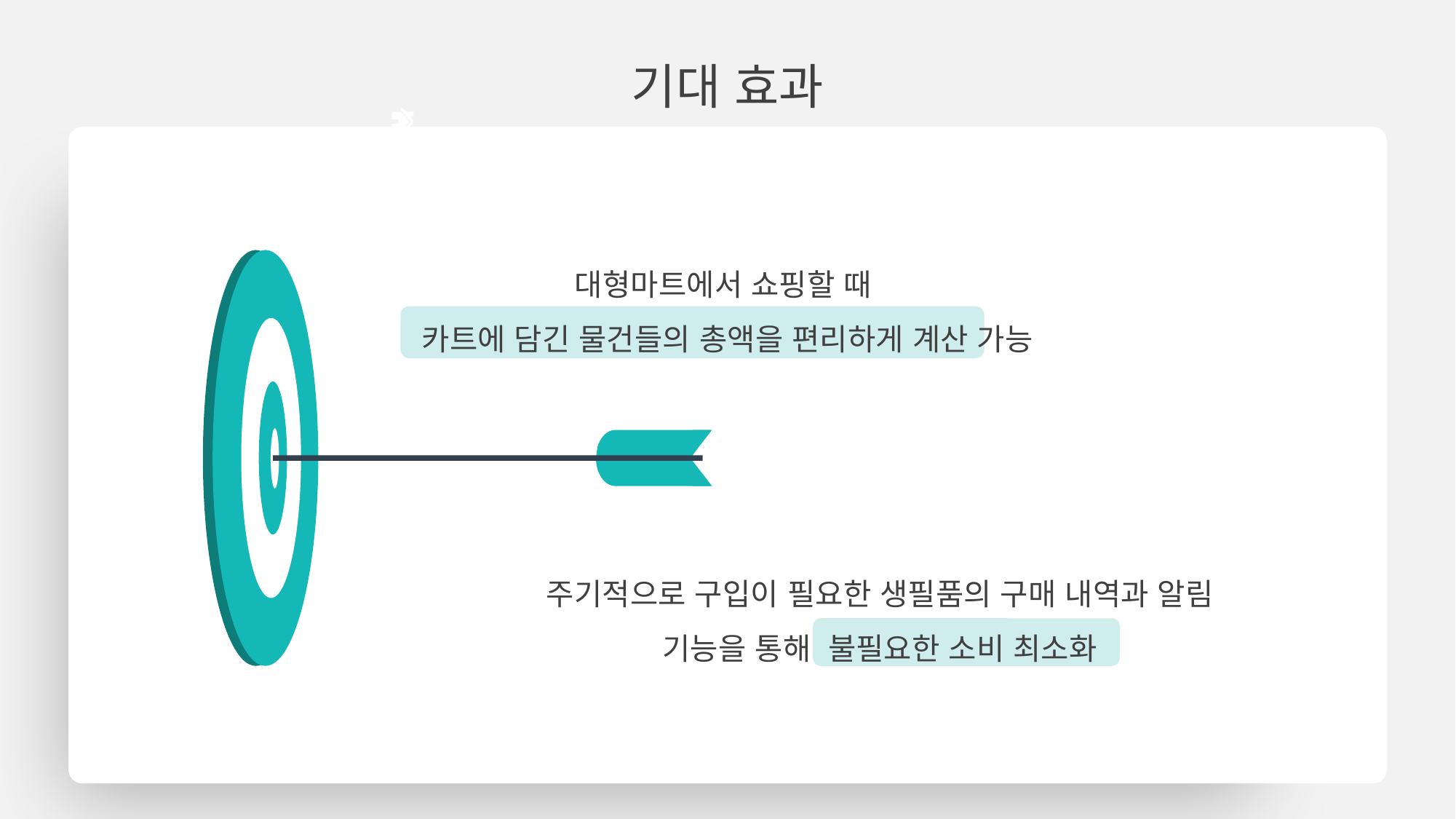

기대 효과

서비스타겟
1. 대형마트에서 쇼핑할때 가격과 구매품목들을 손수 작성하는 사람들
2. 생필품들을 삿는지 안삿는지 가물가물해서 삿던 물건들을 또 다시 사는사람들

기대 효과
1. 대형마트에서 장을 볼때 현재 카트에 담겨있는 물건들의 총액을 편리하게 계산하면서 쇼핑할 수 있다. (예를 들어 엠티같은 예산이 중요할때)
2. 휴지 같이 주기적으로 사줘야하는 생필품들의 구매 내역을 남겨 불필요한 소비를 최소화 할 수 있게 만들기.

대형마트에서 쇼핑할 때
카트에 담긴 물건들의 총액을 편리하게 계산 가능

주기적으로 구입이 필요한 생필품의 구매 내역과 알림 기능을 통해  불필요한 소비 최소화